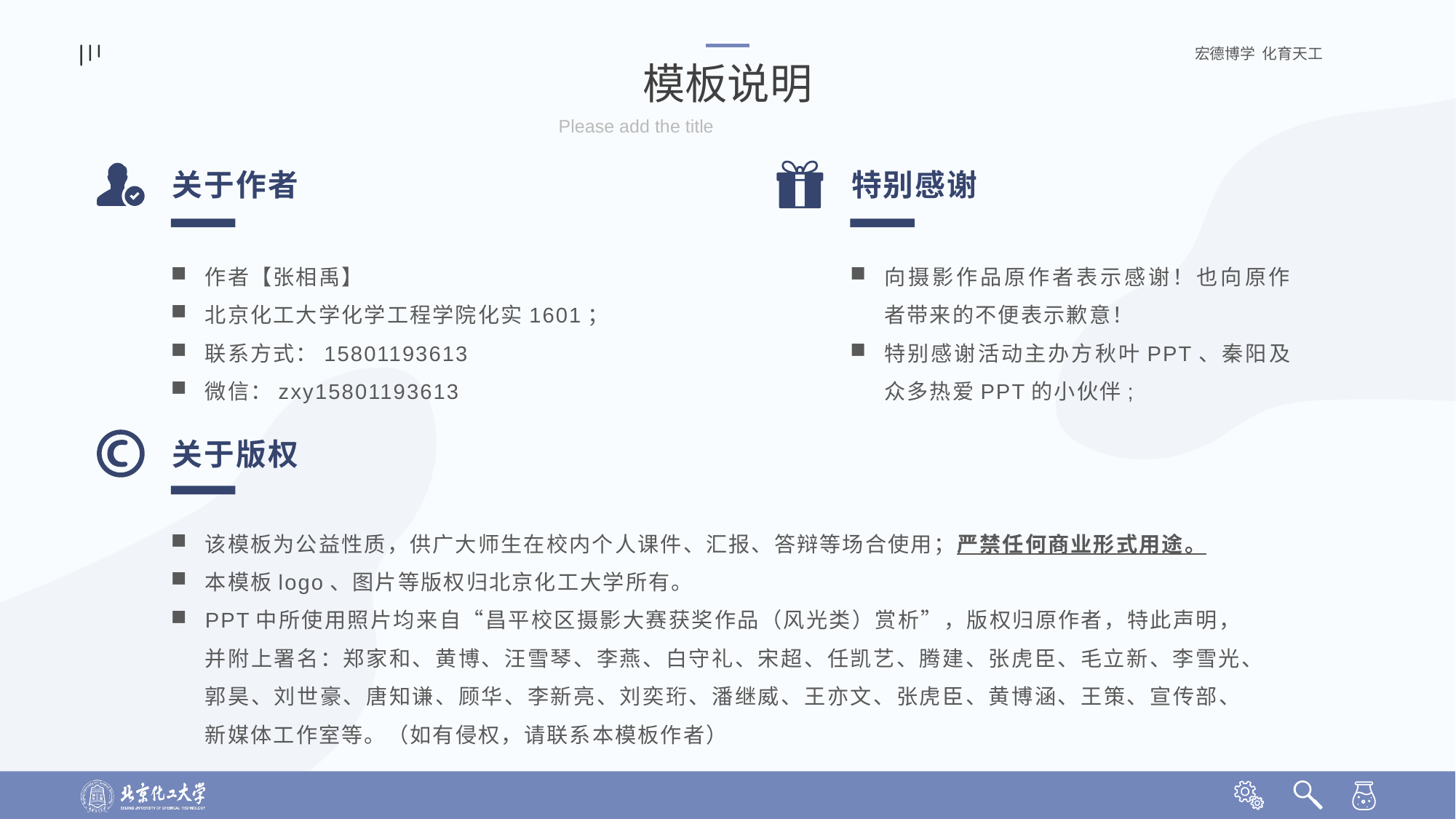

模板说明
Please add the title
关于作者

作者【张相禹】
北京化工大学化学工程学院化实1601；
联系方式：15801193613
微信：zxy15801193613

特别感谢

向摄影作品原作者表示感谢！也向原作者带来的不便表示歉意！
特别感谢活动主办方秋叶PPT、秦阳及众多热爱PPT的小伙伴;

关于版权

该模板为公益性质，供广大师生在校内个人课件、汇报、答辩等场合使用；严禁任何商业形式用途。
本模板logo、图片等版权归北京化工大学所有。
PPT中所使用照片均来自“昌平校区摄影大赛获奖作品（风光类）赏析”，版权归原作者，特此声明，并附上署名：郑家和、黄博、汪雪琴、李燕、白守礼、宋超、任凯艺、腾建、张虎臣、毛立新、李雪光、郭昊、刘世豪、唐知谦、顾华、李新亮、刘奕珩、潘继威、王亦文、张虎臣、黄博涵、王策、宣传部、新媒体工作室等。（如有侵权，请联系本模板作者）